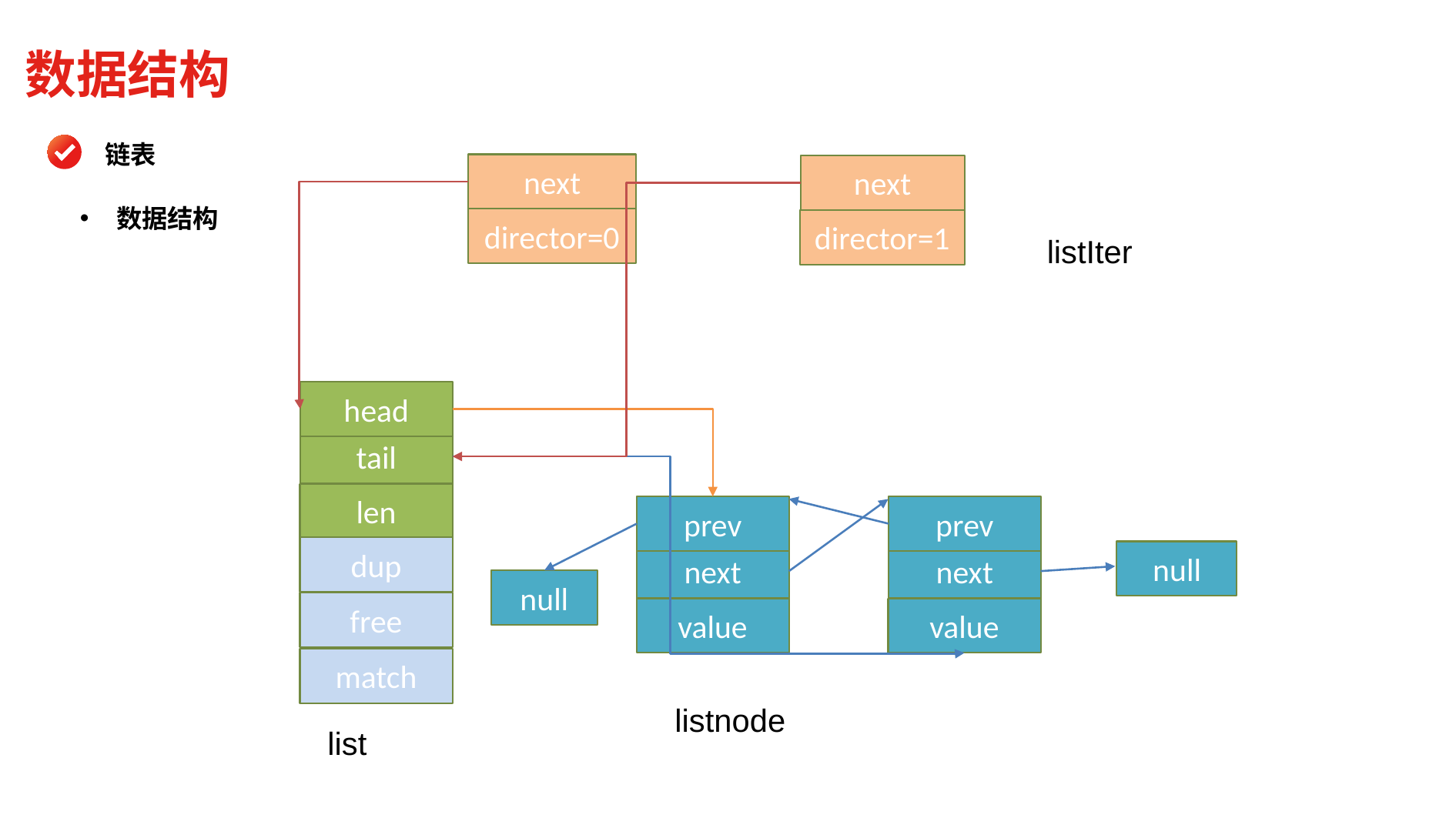

数据结构
链表

next
next
数据结构
director=0
director=1
listIter
head
tail
len
prev
prev
dup
null
next
next
null
free
value
value
match
listnode
list